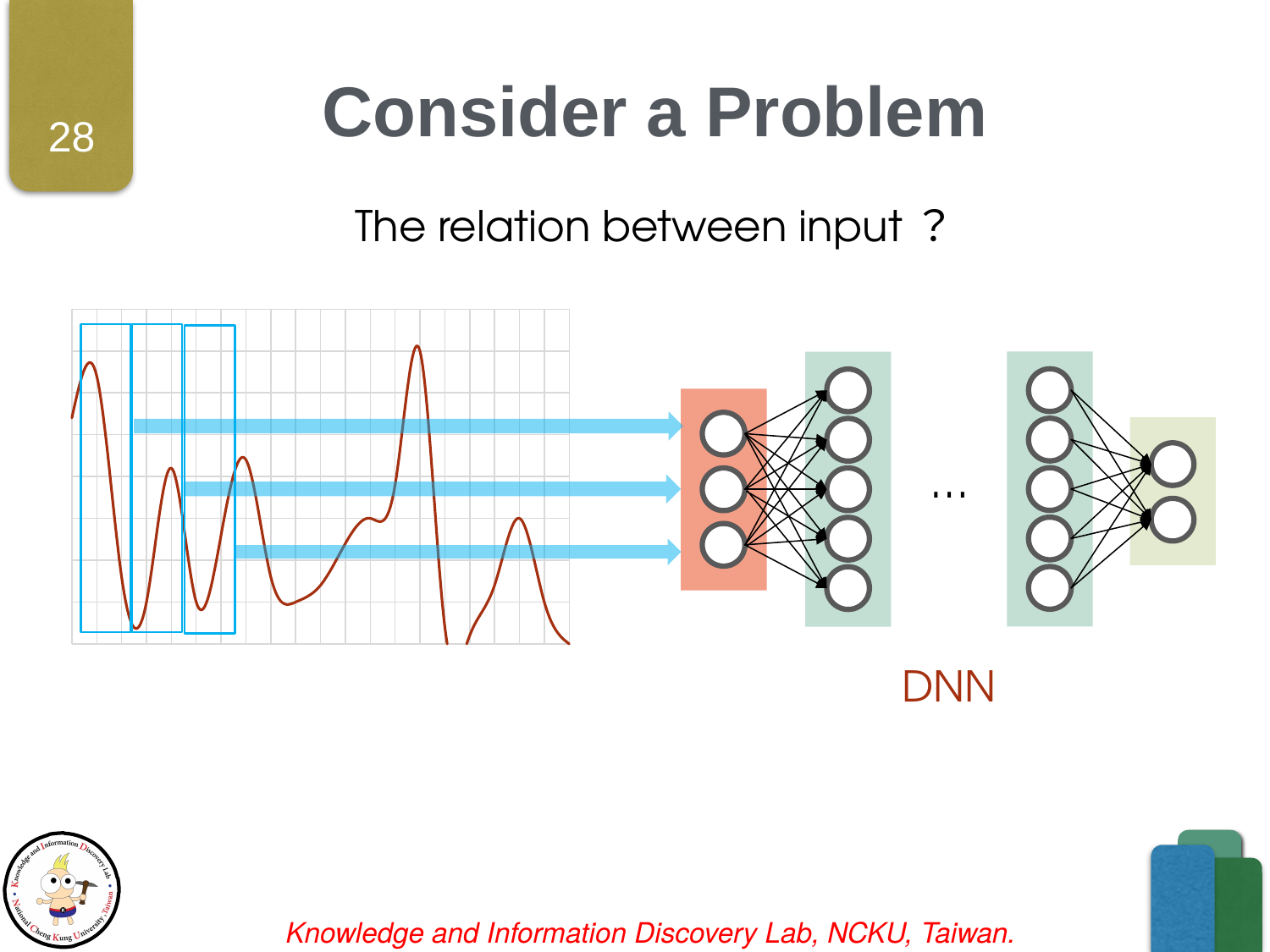

# Consider a Problem
28
The relation between input？

### Chart

| Category | Y 值 |
|---|---|

…

DNN